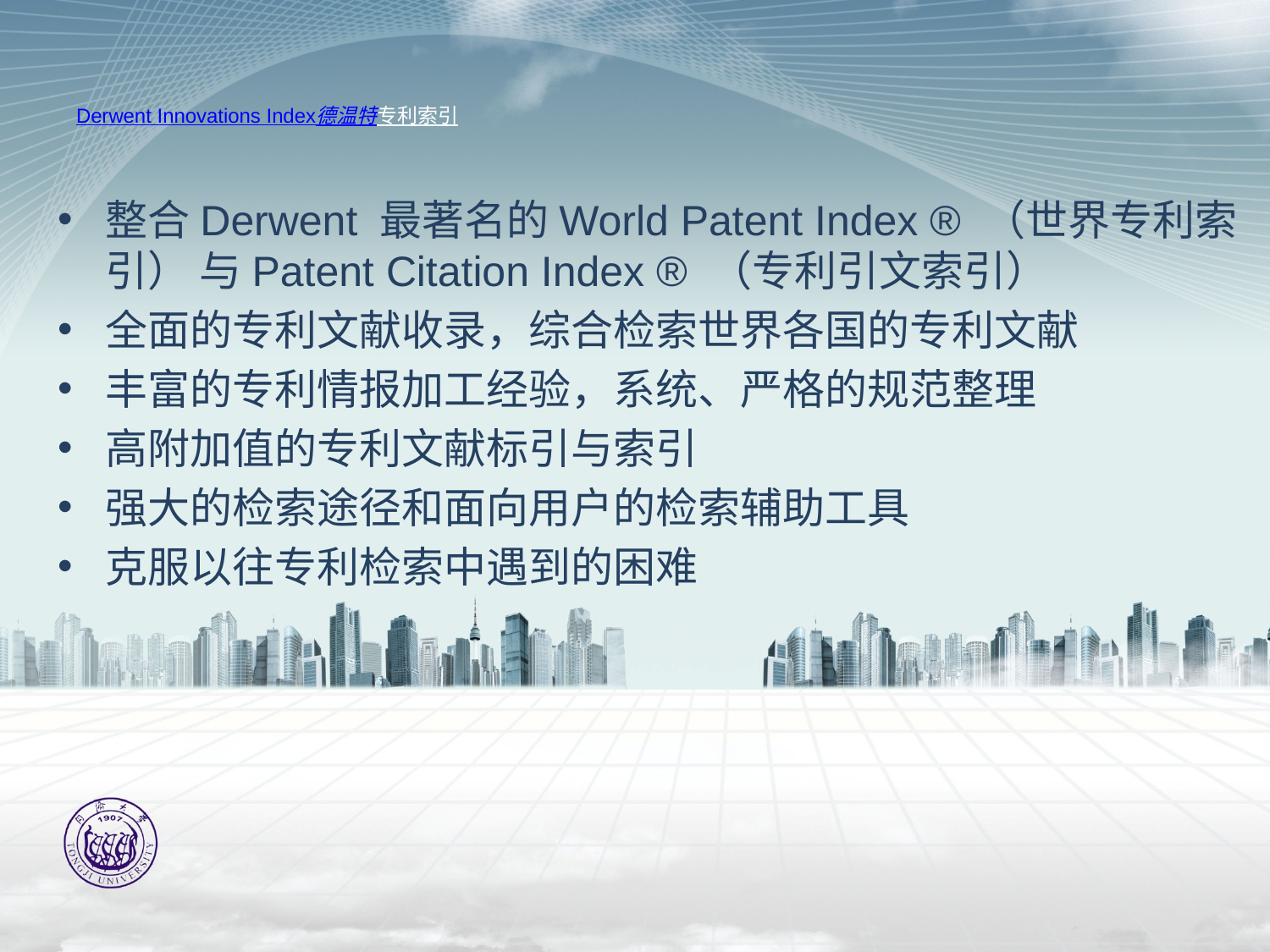

# Derwent Innovations Index德温特专利索引

整合Derwent 最著名的World Patent Index ® （世界专利索引） 与Patent Citation Index ® （专利引文索引）
全面的专利文献收录，综合检索世界各国的专利文献
丰富的专利情报加工经验，系统、严格的规范整理
高附加值的专利文献标引与索引
强大的检索途径和面向用户的检索辅助工具
克服以往专利检索中遇到的困难